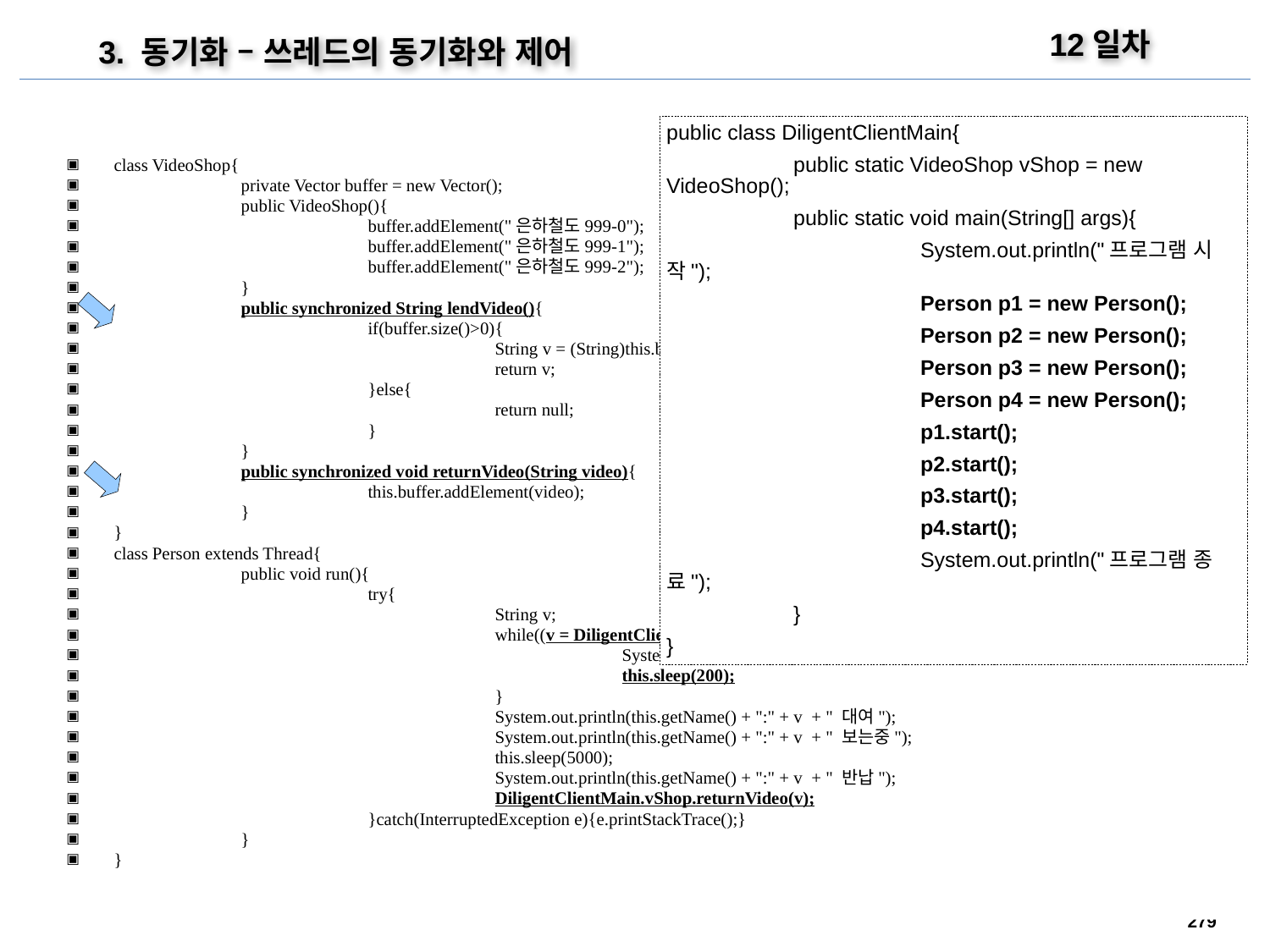

12일차
3. 동기화 – 쓰레드의 동기화와 제어
public class DiligentClientMain{
	public static VideoShop vShop = new VideoShop();
	public static void main(String[] args){
		System.out.println("프로그램 시작");
		Person p1 = new Person();
		Person p2 = new Person();
		Person p3 = new Person();
		Person p4 = new Person();
		p1.start();
		p2.start();
		p3.start();
		p4.start();
		System.out.println("프로그램 종료");
	}
}
class VideoShop{
	private Vector buffer = new Vector();
	public VideoShop(){
		buffer.addElement("은하철도999-0");
		buffer.addElement("은하철도999-1");
		buffer.addElement("은하철도999-2");
	}
	public synchronized String lendVideo(){
		if(buffer.size()>0){
			String v = (String)this.buffer.remove(buffer.size()-1);
			return v;
		}else{
			return null;
		}
	}
	public synchronized void returnVideo(String video){
		this.buffer.addElement(video);
	}
}
class Person extends Thread{
	public void run(){
		try{
			String v;
			while((v = DiligentClientMain.vShop.lendVideo()) == null ){
				System.out.println(this.getName() + "비디오가 없군요! 나중에 와야지!");
				this.sleep(200);
			}
			System.out.println(this.getName() + ":" + v  + " 대여");
			System.out.println(this.getName() + ":" + v  + " 보는중");
			this.sleep(5000);
			System.out.println(this.getName() + ":" + v  + " 반납");
			DiligentClientMain.vShop.returnVideo(v);
		}catch(InterruptedException e){e.printStackTrace();}
	}
}